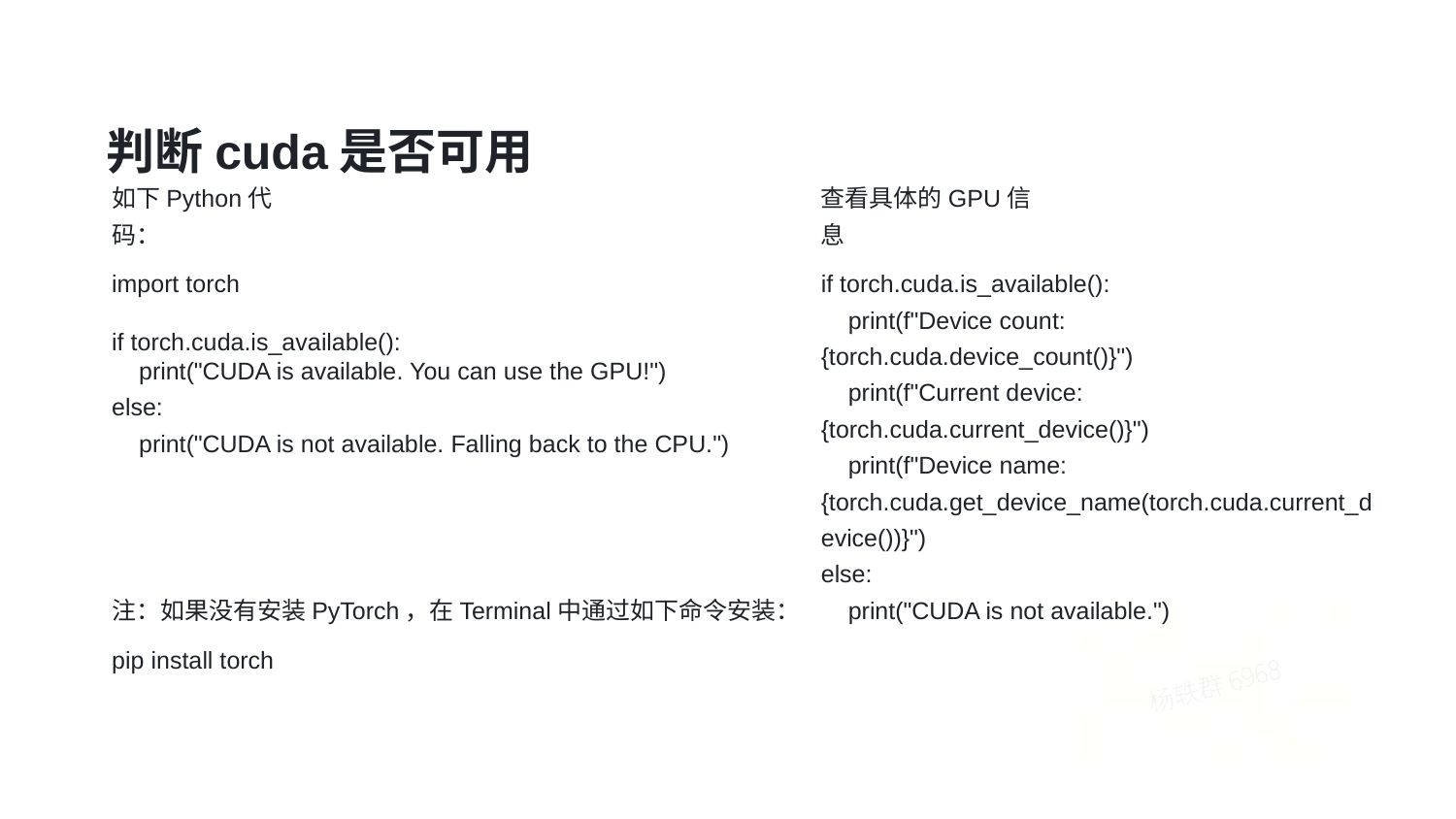

判断cuda是否可用
如下Python代码：
查看具体的GPU信息
import torch

if torch.cuda.is_available():
    print("CUDA is available. You can use the GPU!")
else:
    print("CUDA is not available. Falling back to the CPU.")
if torch.cuda.is_available():
    print(f"Device count: {torch.cuda.device_count()}")
    print(f"Current device: {torch.cuda.current_device()}")
    print(f"Device name: {torch.cuda.get_device_name(torch.cuda.current_device())}")
else:
    print("CUDA is not available.")
注：如果没有安装PyTorch，在Terminal中通过如下命令安装：
pip install torch